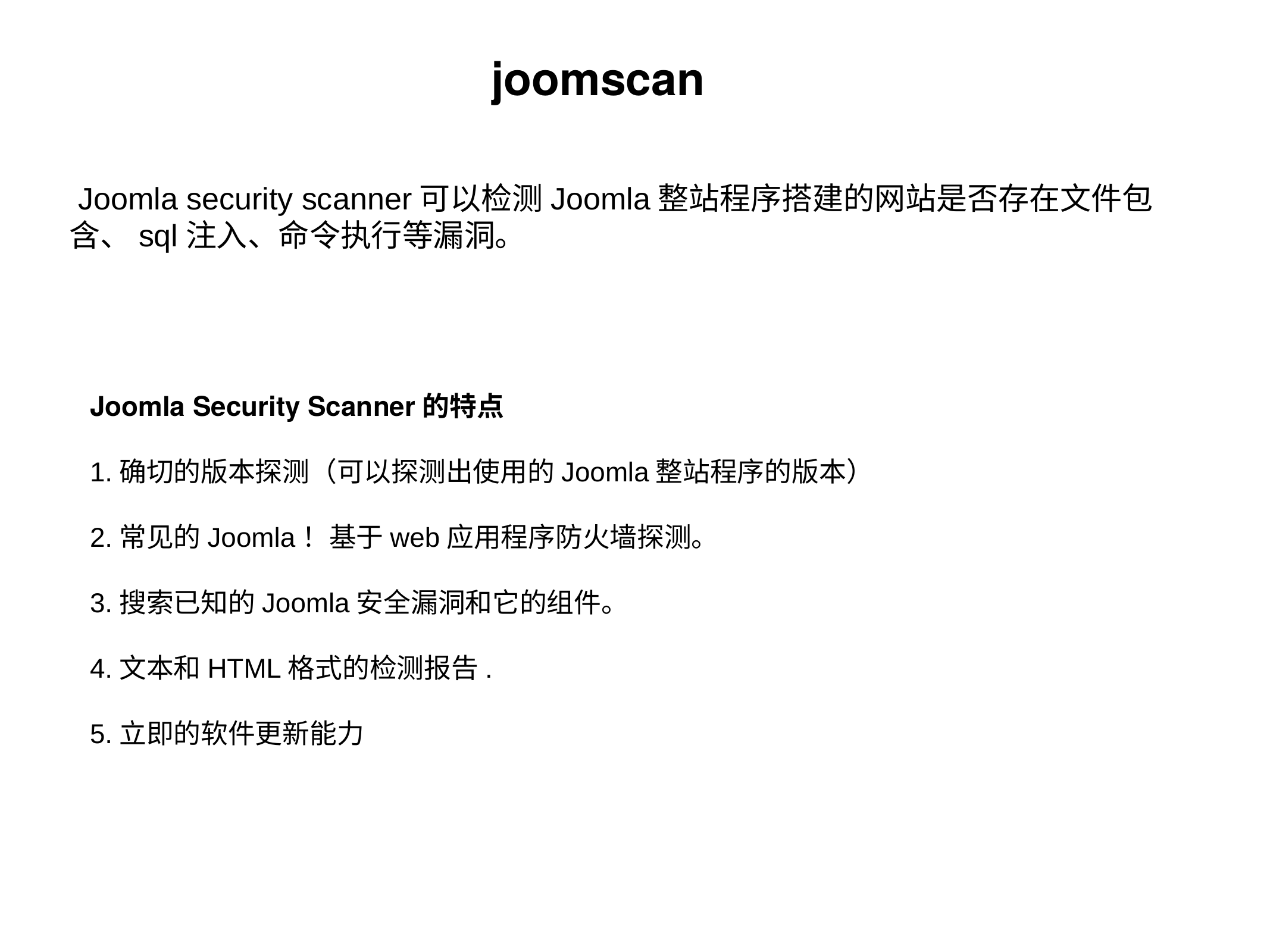

joomscan
 Joomla security scanner可以检测Joomla整站程序搭建的网站是否存在文件包含、sql注入、命令执行等漏洞。
Joomla Security Scanner的特点

1.确切的版本探测（可以探测出使用的Joomla整站程序的版本）

2.常见的Joomla！基于web应用程序防火墙探测。

3.搜索已知的Joomla安全漏洞和它的组件。

4.文本和HTML格式的检测报告.

5.立即的软件更新能力